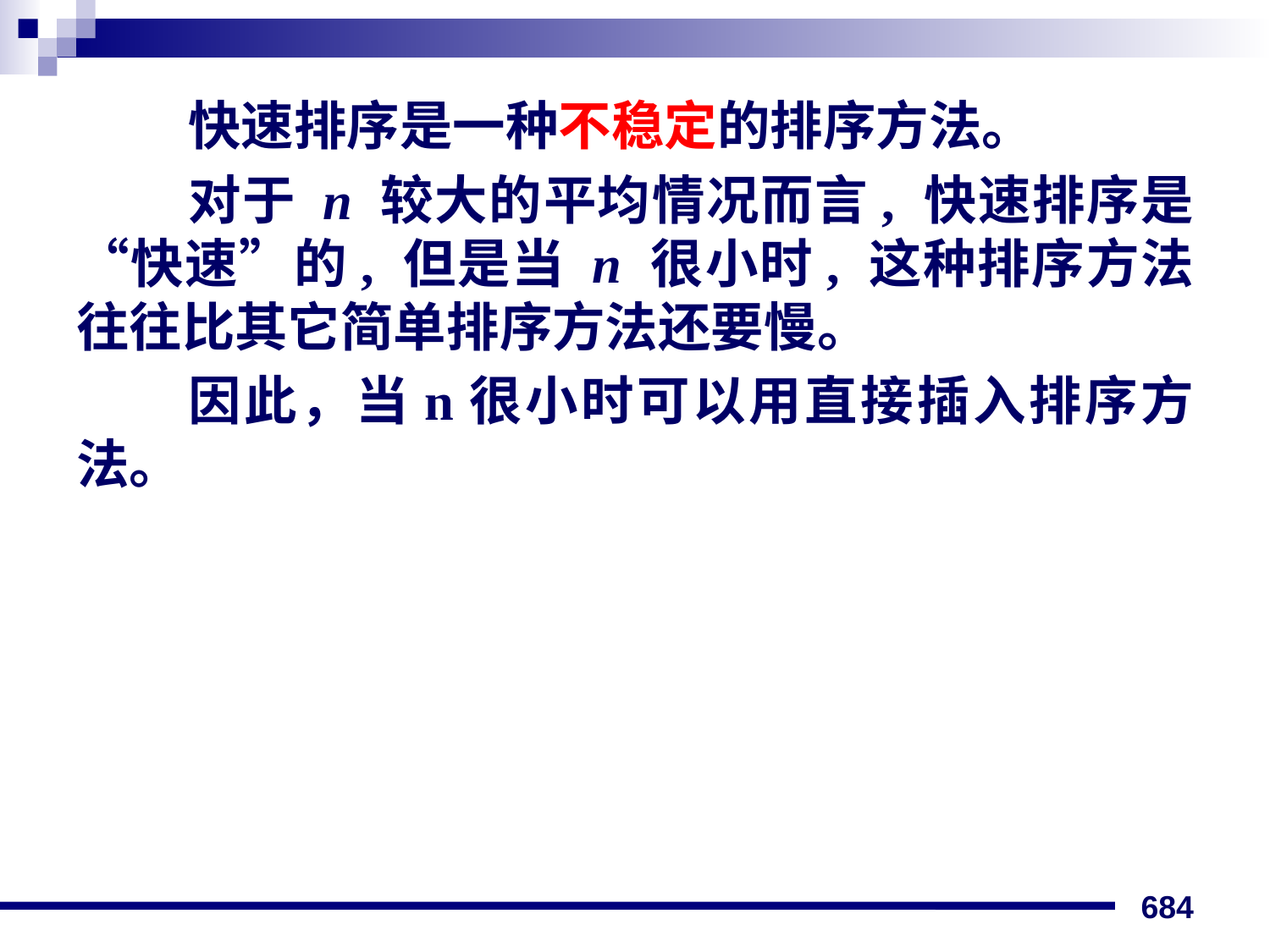

快速排序是一种不稳定的排序方法。
对于 n 较大的平均情况而言, 快速排序是“快速”的, 但是当 n 很小时, 这种排序方法往往比其它简单排序方法还要慢。
因此，当n很小时可以用直接插入排序方法。
684